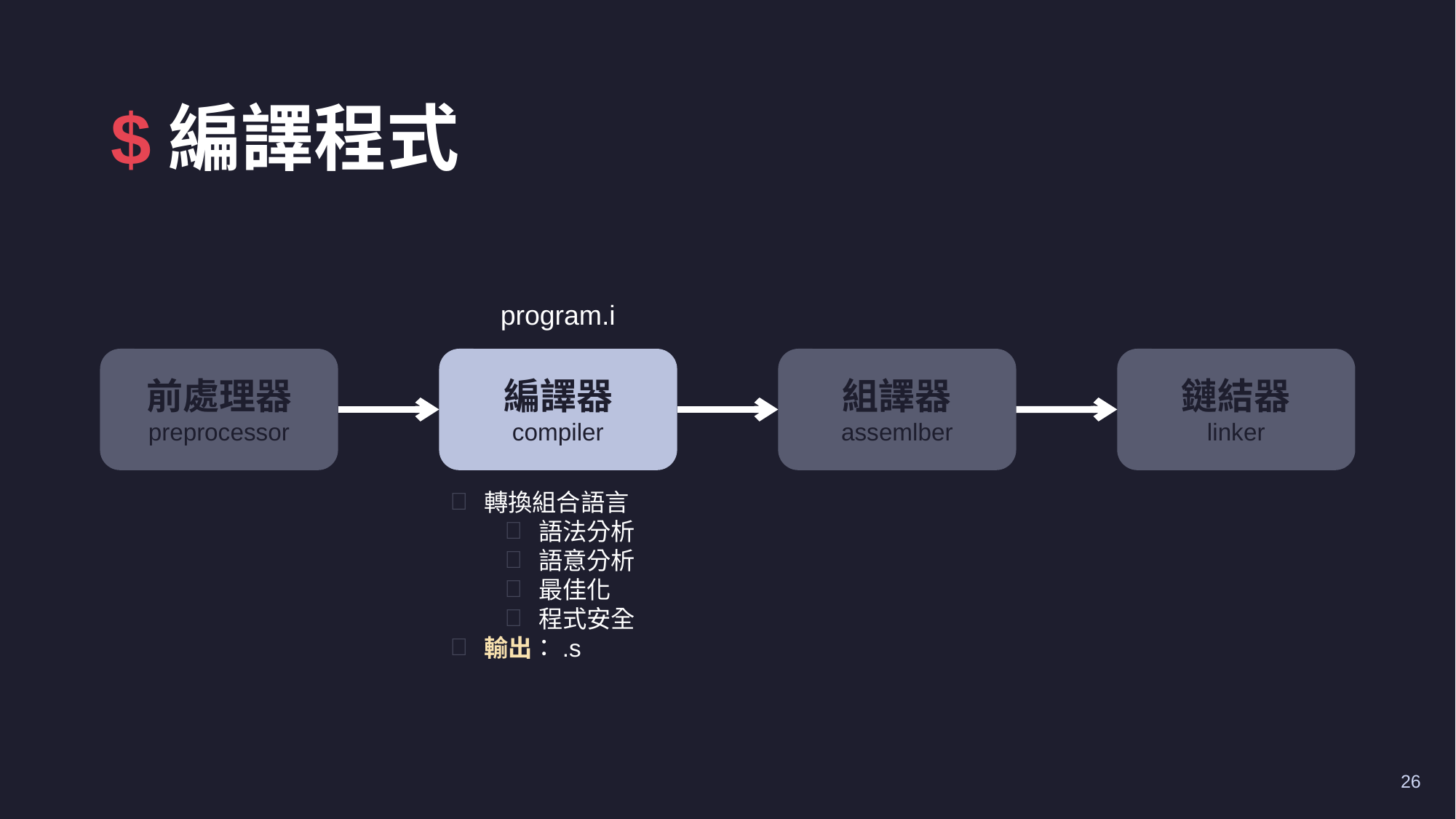

# $編譯程式
program.i
鏈結器
linker
前處理器
preprocessor
編譯器
compiler
組譯器
assemlber
轉換組合語言
語法分析
語意分析
最佳化
程式安全
輸出：.s
26